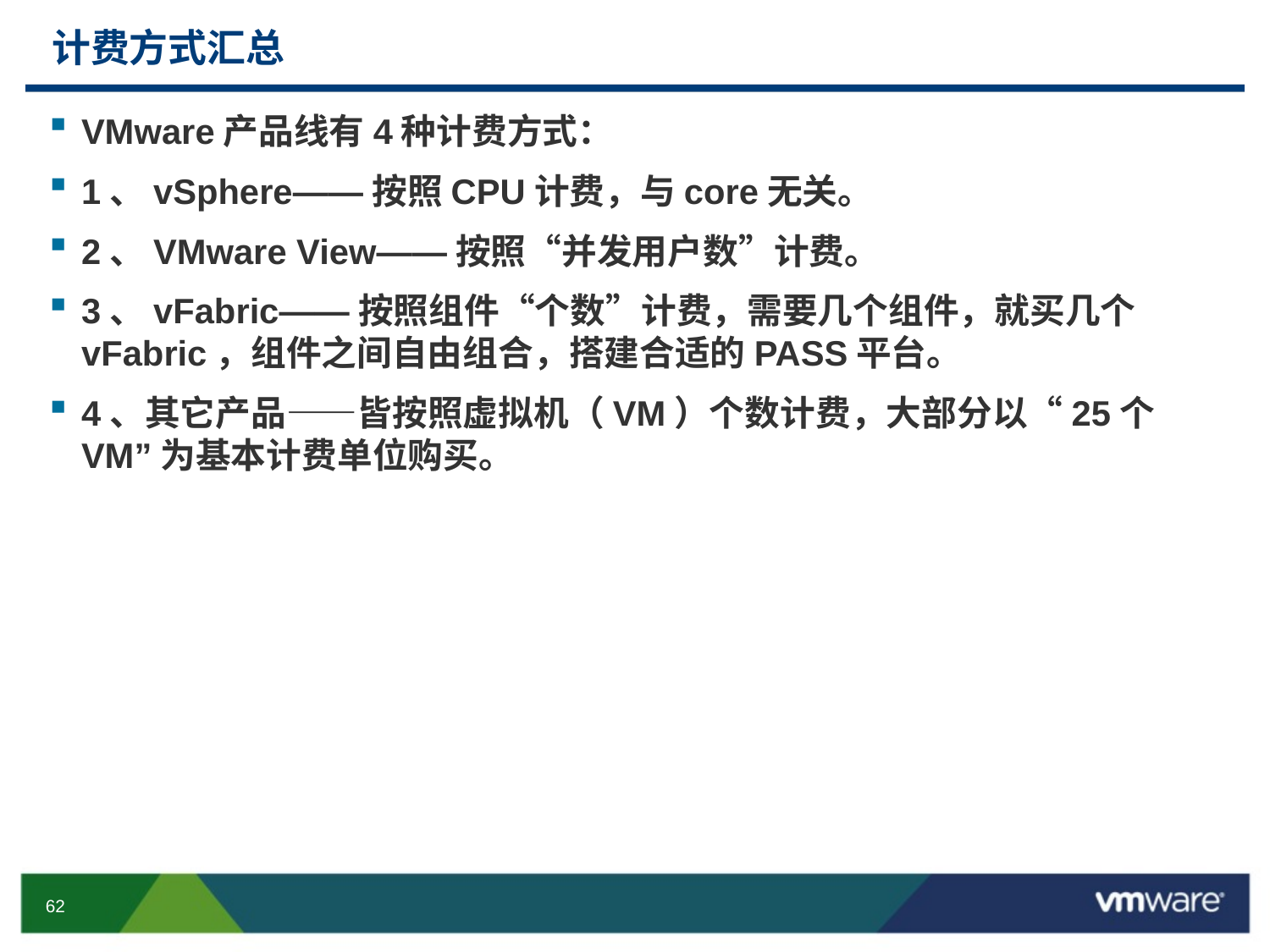

# 计费方式汇总
VMware产品线有4种计费方式：
1、vSphere——按照CPU计费，与core无关。
2、VMware View——按照“并发用户数”计费。
3、vFabric——按照组件“个数”计费，需要几个组件，就买几个vFabric，组件之间自由组合，搭建合适的PASS平台。
4、其它产品——皆按照虚拟机（VM）个数计费，大部分以“25个VM”为基本计费单位购买。